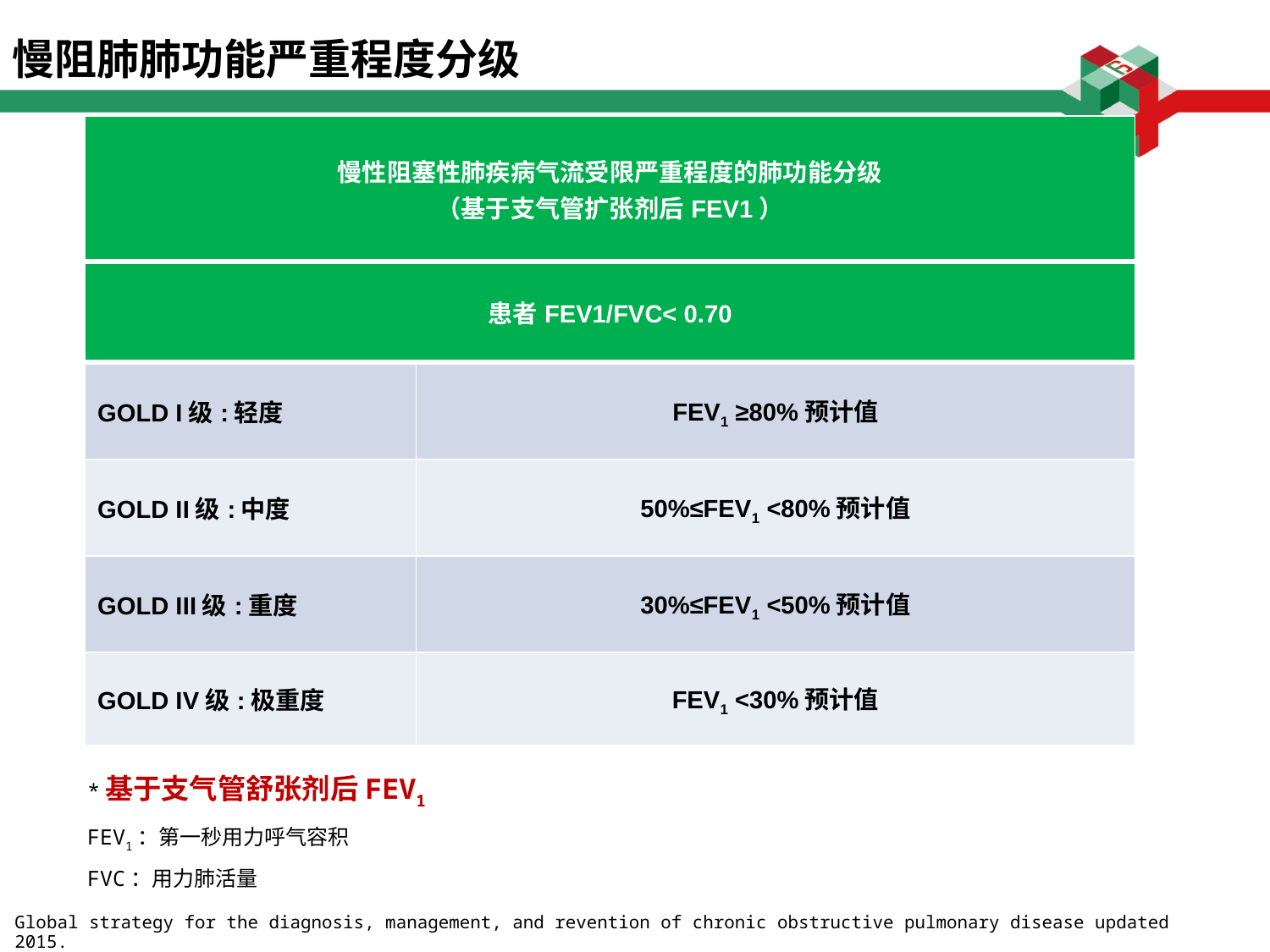

慢阻肺肺功能严重程度分级
| 慢性阻塞性肺疾病气流受限严重程度的肺功能分级 （基于支气管扩张剂后FEV1） |  |
| --- | --- |
| 患者FEV1/FVC< 0.70 |  |
| GOLD I级:轻度 | FEV1 ≥80%预计值 |
| GOLD II级:中度 | 50%≤FEV1 <80%预计值 |
| GOLD III级:重度 | 30%≤FEV1 <50%预计值 |
| GOLD IV级:极重度 | FEV1 <30%预计值 |
*基于支气管舒张剂后FEV1
FEV1：第一秒用力呼气容积
FVC：用力肺活量
Global strategy for the diagnosis, management, and revention of chronic obstructive pulmonary disease updated 2015.